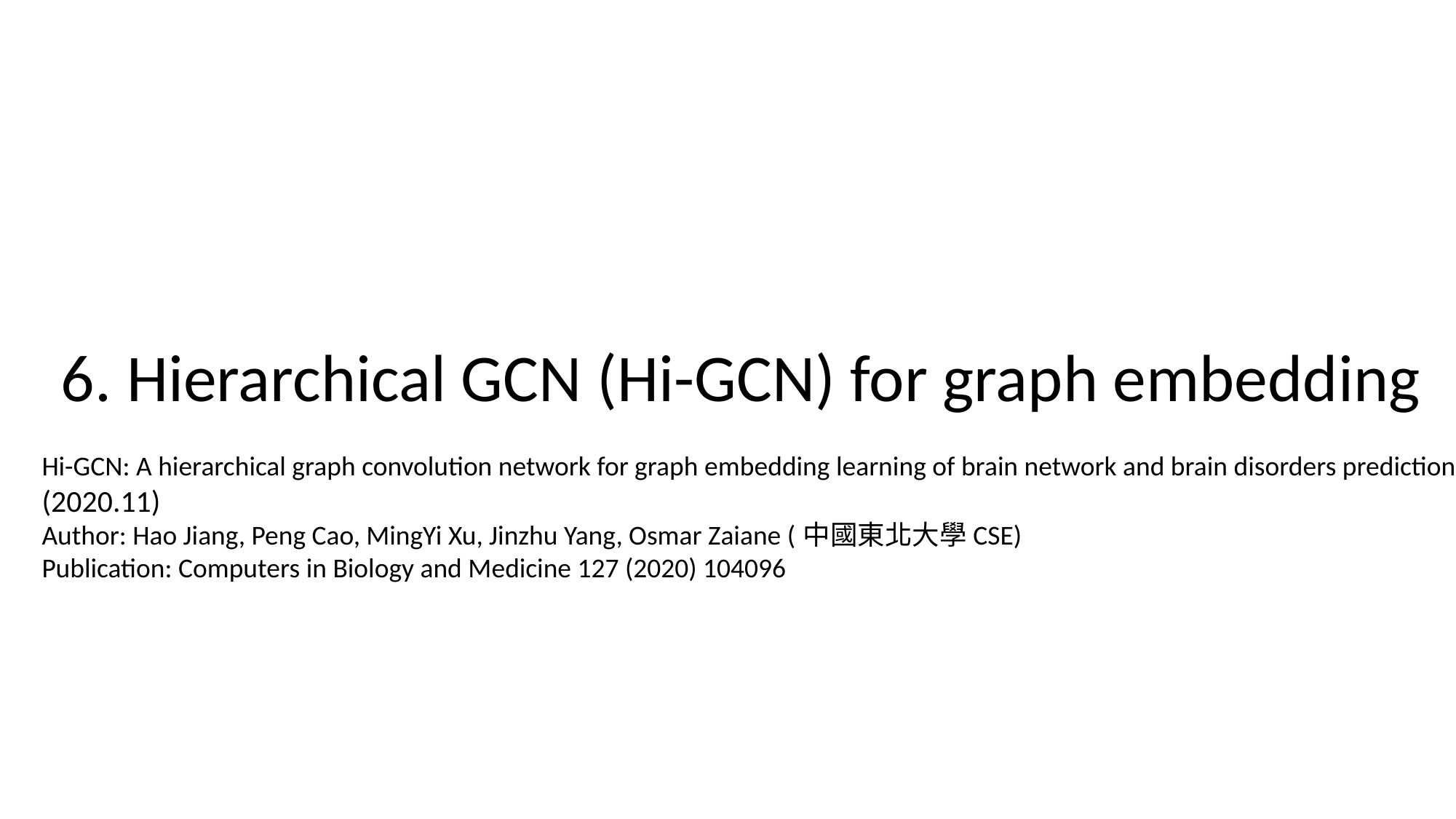

# 6. Hierarchical GCN (Hi-GCN) for graph embedding
Hi-GCN: A hierarchical graph convolution network for graph embedding learning of brain network and brain disorders prediction
(2020.11)
Author: Hao Jiang, Peng Cao, MingYi Xu, Jinzhu Yang, Osmar Zaiane (中國東北大學CSE)
Publication: Computers in Biology and Medicine 127 (2020) 104096